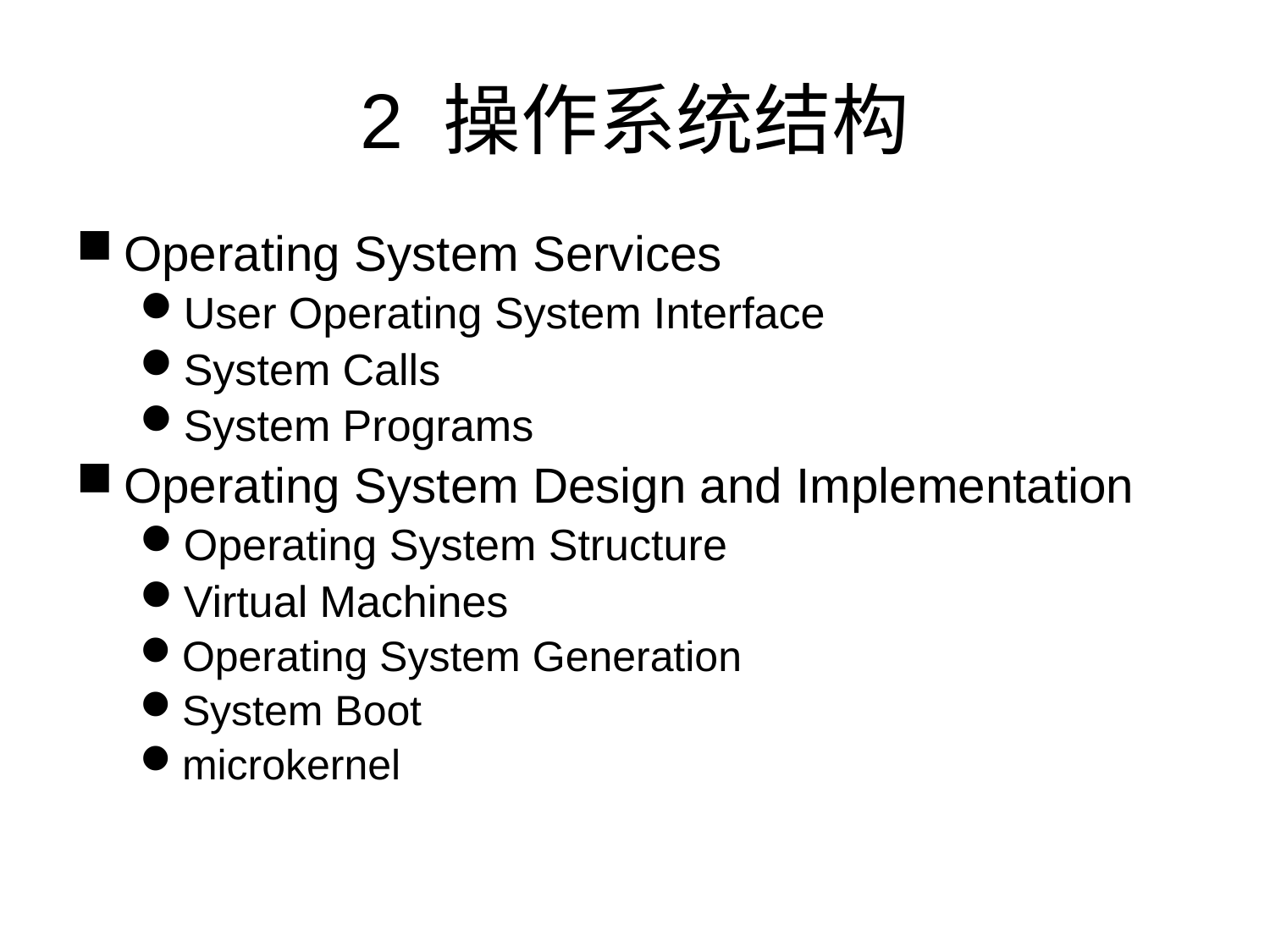

# 2 操作系统结构
Operating System Services
User Operating System Interface
System Calls
System Programs
Operating System Design and Implementation
Operating System Structure
Virtual Machines
Operating System Generation
System Boot
microkernel